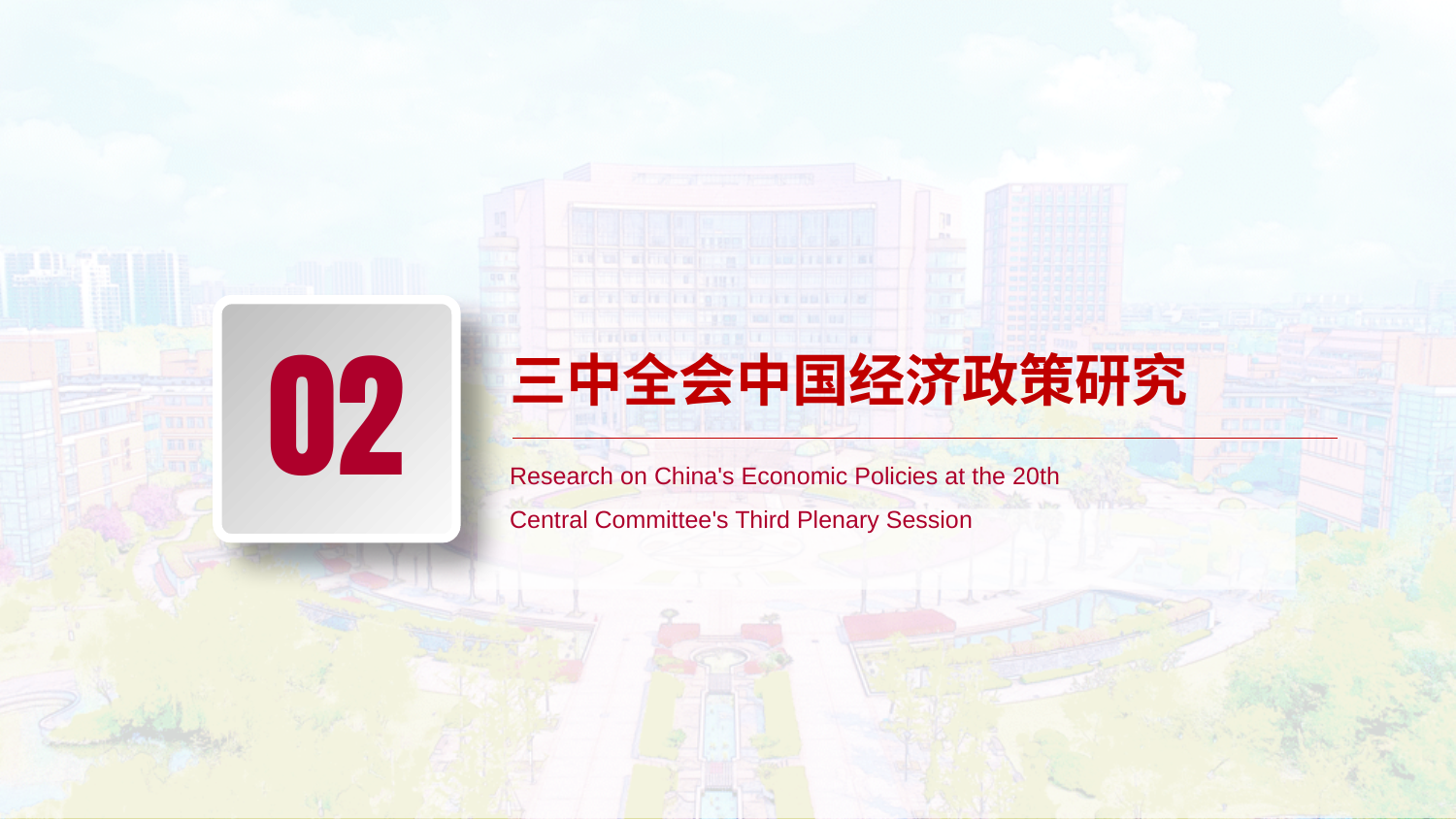

02
三中全会中国经济政策研究

Research on China's Economic Policies at the 20th Central Committee's Third Plenary Session